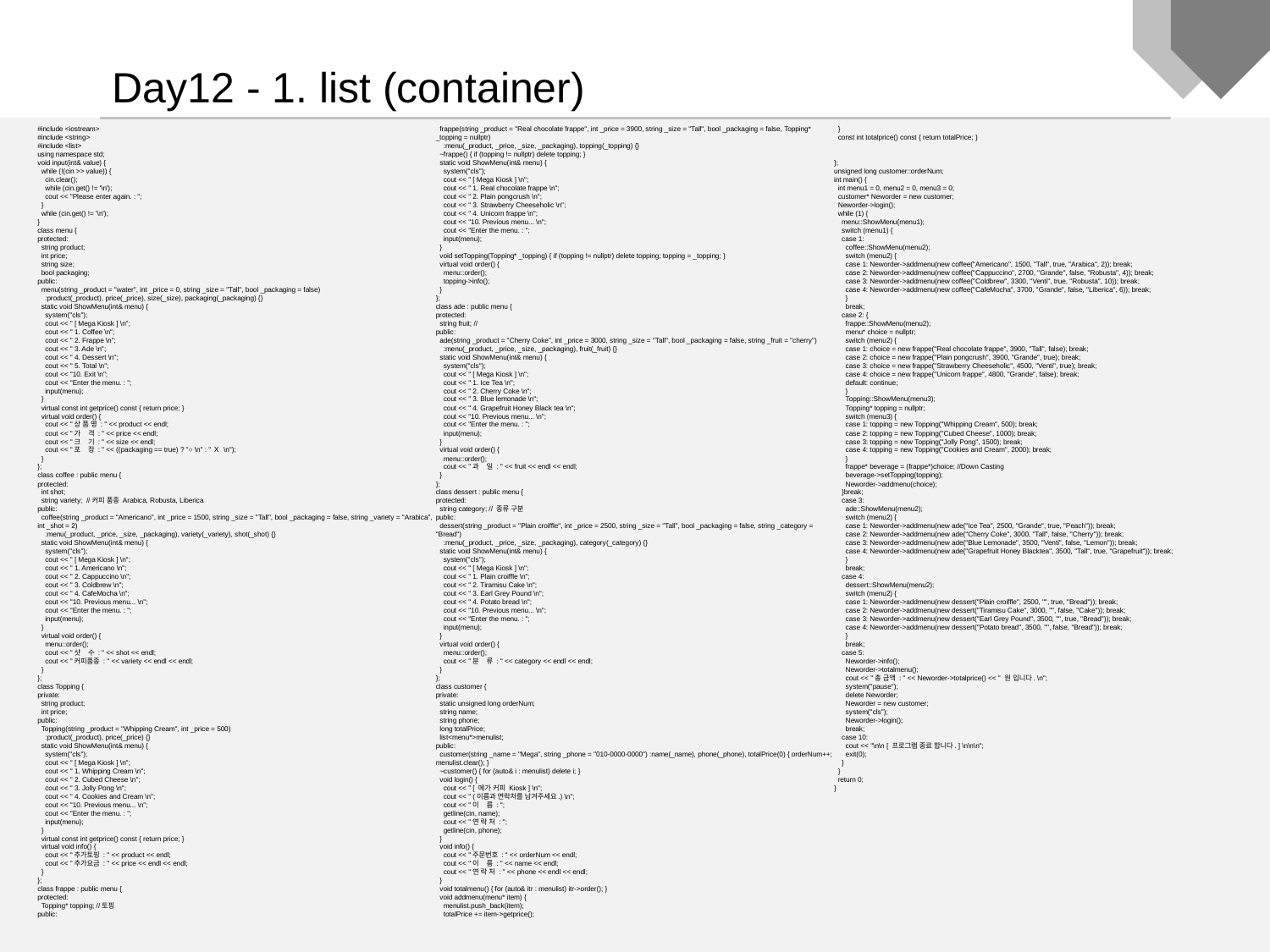

Day12 - 1. list (container)
#include <iostream>
#include <string>
#include <list>
using namespace std;
void input(int& value) {
  while (!(cin >> value)) {
    cin.clear();
    while (cin.get() != '\n');
    cout << "Please enter again. : ";
  }
  while (cin.get() != '\n');
}
class menu {
protected:
  string product;
  int price;
  string size;
  bool packaging;
public:
  menu(string _product = "water", int _price = 0, string _size = "Tall", bool _packaging = false)
    :product(_product), price(_price), size(_size), packaging(_packaging) {}
  static void ShowMenu(int& menu) {
    system("cls");
    cout << " [ Mega Kiosk ] \n";
    cout << " 1. Coffee \n";
    cout << " 2. Frappe \n";
    cout << " 3. Ade \n";
    cout << " 4. Dessert \n";
    cout << " 5. Total \n";
    cout << "10. Exit \n";
    cout << "Enter the menu. : ";
    input(menu);
  }
  virtual const int getprice() const { return price; }
  virtual void order() {
    cout << "상 품 명 : " << product << endl;
    cout << "가    격 : " << price << endl;
    cout << "크    기 : " << size << endl;
    cout << "포    장 : " << ((packaging == true) ? "○ \n" : "Ｘ \n");
  }
};
class coffee : public menu {
protected:
  int shot;
  string variety;  //커피 품종 Arabica, Robusta, Liberica
public:
  coffee(string _product = "Americano", int _price = 1500, string _size = "Tall", bool _packaging = false, string _variety = "Arabica", int _shot = 2)
    :menu(_product, _price, _size, _packaging), variety(_variety), shot(_shot) {}
  static void ShowMenu(int& menu) {
    system("cls");
    cout << " [ Mega Kiosk ] \n";
    cout << " 1. Americano \n";
    cout << " 2. Cappuccino \n";
    cout << " 3. Coldbrew \n";
    cout << " 4. CafeMocha \n";
    cout << "10. Previous menu... \n";
    cout << "Enter the menu. : ";
    input(menu);
  }
  virtual void order() {
    menu::order();
    cout << "샷    수 : " << shot << endl;
    cout << "커피품종 : " << variety << endl << endl;
  }
};
class Topping {
private:
  string product;
  int price;
public:
  Topping(string _product = "Whipping Cream", int _price = 500)
    :product(_product), price(_price) {}
  static void ShowMenu(int& menu) {
    system("cls");
    cout << " [ Mega Kiosk ] \n";
    cout << " 1. Whipping Cream \n";
    cout << " 2. Cubed Cheese \n";
    cout << " 3. Jolly Pong \n";
    cout << " 4. Cookies and Cream \n";
    cout << "10. Previous menu... \n";
    cout << "Enter the menu. : ";
    input(menu);
  }
  virtual const int getprice() const { return price; }
  virtual void info() {
    cout << "추가토핑 : " << product << endl;
    cout << "추가요금 : " << price << endl << endl;
  }
};
class frappe : public menu {
protected:
  Topping* topping; //토핑
public:
  frappe(string _product = "Real chocolate frappe", int _price = 3900, string _size = "Tall", bool _packaging = false, Topping* _topping = nullptr)
    :menu(_product, _price, _size, _packaging), topping(_topping) {}
  ~frappe() { if (topping != nullptr) delete topping; }
  static void ShowMenu(int& menu) {
    system("cls");
    cout << " [ Mega Kiosk ] \n";
    cout << " 1. Real chocolate frappe \n";
    cout << " 2. Plain pongcrush \n";
    cout << " 3. Strawberry Cheeseholic \n";
    cout << " 4. Unicorn frappe \n";
    cout << "10. Previous menu... \n";
    cout << "Enter the menu. : ";
    input(menu);
  }
  void setTopping(Topping* _topping) { if (topping != nullptr) delete topping; topping = _topping; }
  virtual void order() {
    menu::order();
    topping->info();
  }
};
class ade : public menu {
protected:
  string fruit; //
public:
  ade(string _product = "Cherry Coke", int _price = 3000, string _size = "Tall", bool _packaging = false, string _fruit = "cherry")
    :menu(_product, _price, _size, _packaging), fruit(_fruit) {}
  static void ShowMenu(int& menu) {
    system("cls");
    cout << " [ Mega Kiosk ] \n";
    cout << " 1. Ice Tea \n";
    cout << " 2. Cherry Coke \n";
    cout << " 3. Blue lemonade \n";
    cout << " 4. Grapefruit Honey Black tea \n";
    cout << "10. Previous menu... \n";
    cout << "Enter the menu. : ";
    input(menu);
  }
  virtual void order() {
    menu::order();
    cout << "과    일 : " << fruit << endl << endl;
  }
};
class dessert : public menu {
protected:
  string category; // 종류 구분
public:
  dessert(string _product = "Plain croiffle", int _price = 2500, string _size = "Tall", bool _packaging = false, string _category = "Bread")
    :menu(_product, _price, _size, _packaging), category(_category) {}
  static void ShowMenu(int& menu) {
    system("cls");
    cout << " [ Mega Kiosk ] \n";
    cout << " 1. Plain croiffle \n";
    cout << " 2. Tiramisu Cake \n";
    cout << " 3. Earl Grey Pound \n";
    cout << " 4. Potato bread \n";
    cout << "10. Previous menu... \n";
    cout << "Enter the menu. : ";
    input(menu);
  }
  virtual void order() {
    menu::order();
    cout << "분    류 : " << category << endl << endl;
  }
};
class customer {
private:
  static unsigned long orderNum;
  string name;
  string phone;
  long totalPrice;
  list<menu*>menulist;
public:
  customer(string _name = "Mega", string _phone = "010-0000-0000") :name(_name), phone(_phone), totalPrice(0) { orderNum++; menulist.clear(); }
  ~customer() { for (auto& i : menulist) delete i; }
  void login() {
    cout << " [ 메가 커피 Kiosk ] \n";
    cout << " (이름과 연락처를 남겨주세요.) \n";
    cout << "이    름 : ";
    getline(cin, name);
    cout << "연 락 처 : ";
    getline(cin, phone);
  }
  void info() {
    cout << "주문번호 : " << orderNum << endl;
    cout << "이    름 : " << name << endl;
    cout << "연 락 처 : " << phone << endl << endl;
  }
  void totalmenu() { for (auto& itr : menulist) itr->order(); }
  void addmenu(menu* item) {
    menulist.push_back(item);
    totalPrice += item->getprice();
  }
  const int totalprice() const { return totalPrice; }

};
unsigned long customer::orderNum;
int main() {
  int menu1 = 0, menu2 = 0, menu3 = 0;
  customer* Neworder = new customer;
  Neworder->login();
  while (1) {
    menu::ShowMenu(menu1);
    switch (menu1) {
    case 1:
      coffee::ShowMenu(menu2);
      switch (menu2) {
      case 1: Neworder->addmenu(new coffee("Americano", 1500, "Tall", true, "Arabica", 2)); break;
      case 2: Neworder->addmenu(new coffee("Cappuccino", 2700, "Grande", false, "Robusta", 4)); break;
      case 3: Neworder->addmenu(new coffee("Coldbrew", 3300, "Venti", true, "Robusta", 10)); break;
      case 4: Neworder->addmenu(new coffee("CafeMocha", 3700, "Grande", false, "Liberica", 6)); break;
      }
      break;
    case 2: {
      frappe::ShowMenu(menu2);
      menu* choice = nullptr;
      switch (menu2) {
      case 1: choice = new frappe("Real chocolate frappe", 3900, "Tall", false); break;
      case 2: choice = new frappe("Plain pongcrush", 3900, "Grande", true); break;
      case 3: choice = new frappe("Strawberry Cheeseholic", 4500, "Venti", true); break;
      case 4: choice = new frappe("Unicorn frappe", 4800, "Grande", false); break;
      default: continue;
      }
      Topping::ShowMenu(menu3);
      Topping* topping = nullptr;
      switch (menu3) {
      case 1: topping = new Topping("Whipping Cream", 500); break;
      case 2: topping = new Topping("Cubed Cheese", 1000); break;
      case 3: topping = new Topping("Jolly Pong", 1500); break;
      case 4: topping = new Topping("Cookies and Cream", 2000); break;
      }
      frappe* beverage = (frappe*)choice; //Down Casting
      beverage->setTopping(topping);
      Neworder->addmenu(choice);
    }break;
    case 3:
      ade::ShowMenu(menu2);
      switch (menu2) {
      case 1: Neworder->addmenu(new ade("Ice Tea", 2500, "Grande", true, "Peach")); break;
      case 2: Neworder->addmenu(new ade("Cherry Coke", 3000, "Tall", false, "Cherry")); break;
      case 3: Neworder->addmenu(new ade("Blue Lemonade", 3500, "Venti", false, "Lemon")); break;
      case 4: Neworder->addmenu(new ade("Grapefruit Honey Blacktea", 3500, "Tall", true, "Grapefruit")); break;
      }
      break;
    case 4:
      dessert::ShowMenu(menu2);
      switch (menu2) {
      case 1: Neworder->addmenu(new dessert("Plain croiffle", 2500, "", true, "Bread")); break;
      case 2: Neworder->addmenu(new dessert("Tiramisu Cake", 3000, "", false, "Cake")); break;
      case 3: Neworder->addmenu(new dessert("Earl Grey Pound", 3500, "", true, "Bread")); break;
      case 4: Neworder->addmenu(new dessert("Potato bread", 3500, "", false, "Bread")); break;
      }
      break;
    case 5:
      Neworder->info();
      Neworder->totalmenu();
      cout << "총 금액 : " << Neworder->totalprice() << " 원 입니다. \n";
      system("pause");
      delete Neworder;
      Neworder = new customer;
      system("cls");
      Neworder->login();
      break;
    case 10:
      cout << "\n\n [ 프로그램 종료 합니다. ] \n\n\n";
      exit(0);
    }
  }
  return 0;
}